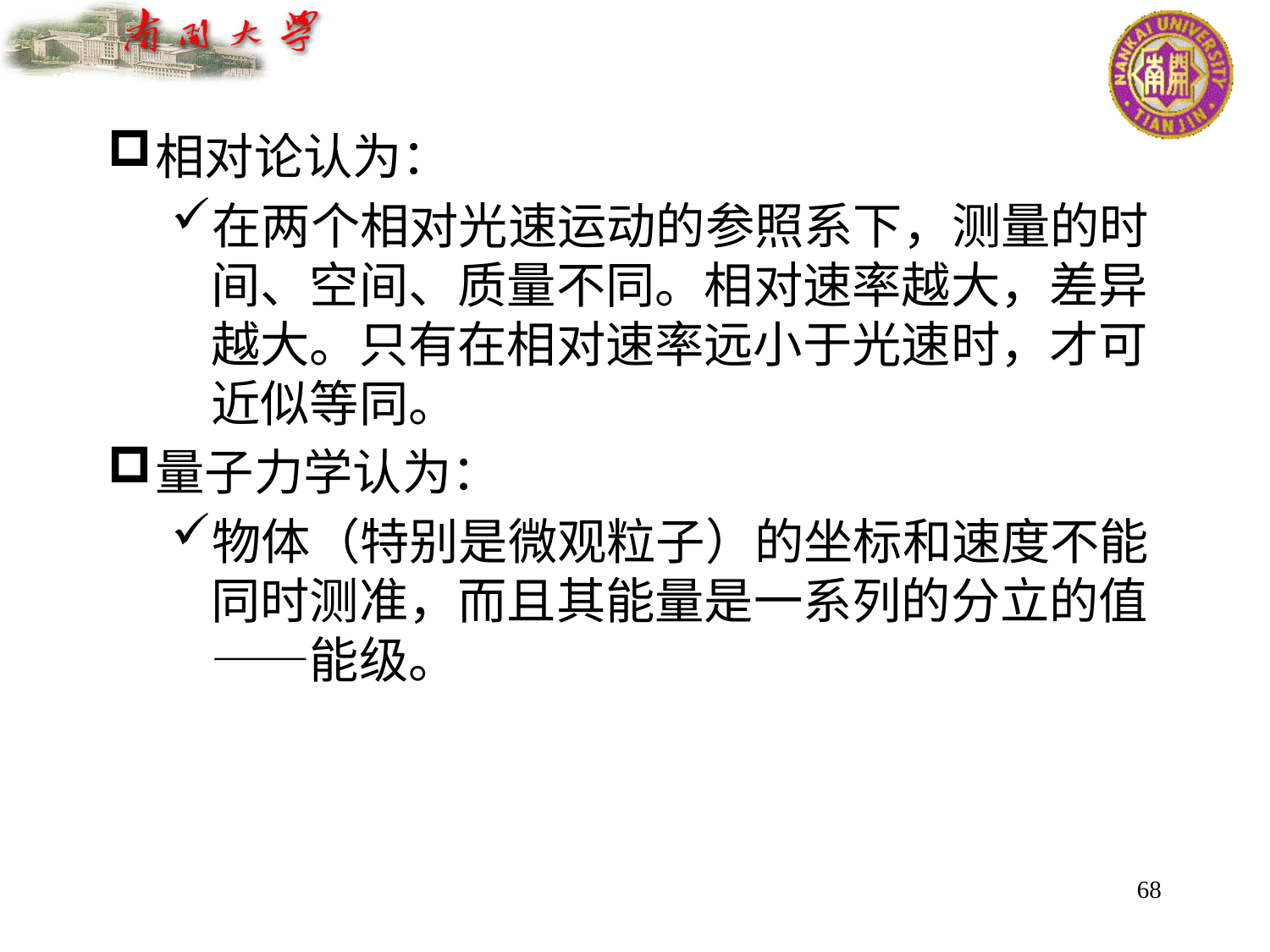

相对论认为：
在两个相对光速运动的参照系下，测量的时间、空间、质量不同。相对速率越大，差异越大。只有在相对速率远小于光速时，才可近似等同。
量子力学认为：
物体（特别是微观粒子）的坐标和速度不能同时测准，而且其能量是一系列的分立的值——能级。
68